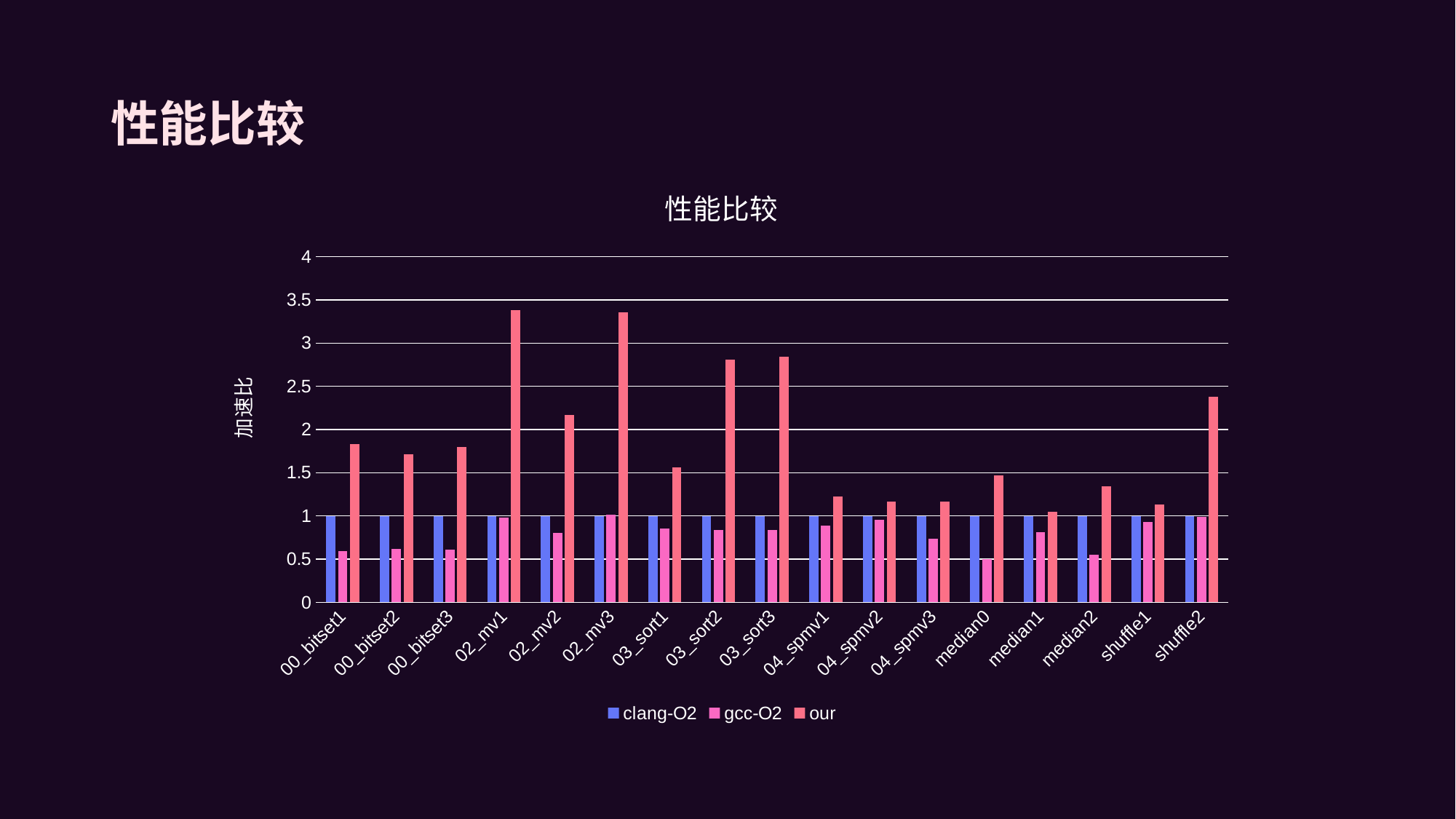

性能比较

### Chart: 性能比较

| Category | clang-O2 | gcc-O2 | our |
|---|---|---|---|
| 00_bitset1 | 1.0 | 0.594986686254706 | 1.8319 |
| 00_bitset2 | 1.0 | 0.616996453238753 | 1.7168 |
| 00_bitset3 | 1.0 | 0.611417875526439 | 1.799 |
| 02_mv1 | 1.0 | 0.979371900826446 | 3.3853 |
| 02_mv2 | 1.0 | 0.806500872600349 | 2.1673 |
| 02_mv3 | 1.0 | 1.014522417154 | 3.3559 |
| 03_sort1 | 1.0 | 0.852655986509275 | 1.5625 |
| 03_sort2 | 1.0 | 0.836011526180525 | 2.8102 |
| 03_sort3 | 1.0 | 0.836970764990285 | 2.8439 |
| 04_spmv1 | 1.0 | 0.885113734523467 | 1.2275 |
| 04_spmv2 | 1.0 | 0.956981840951785 | 1.167 |
| 04_spmv3 | 1.0 | 0.733557581658848 | 1.1652 |
| median0 | 1.0 | 0.500015984143729 | 1.4652 |
| median1 | 1.0 | 0.8125 | 1.0491 |
| median2 | 1.0 | 0.553789071769096 | 1.3389 |
| shuffle1 | 1.0 | 0.932031943212067 | 1.1298 |
| shuffle2 | 1.0 | 0.985120594406267 | 2.3823 |